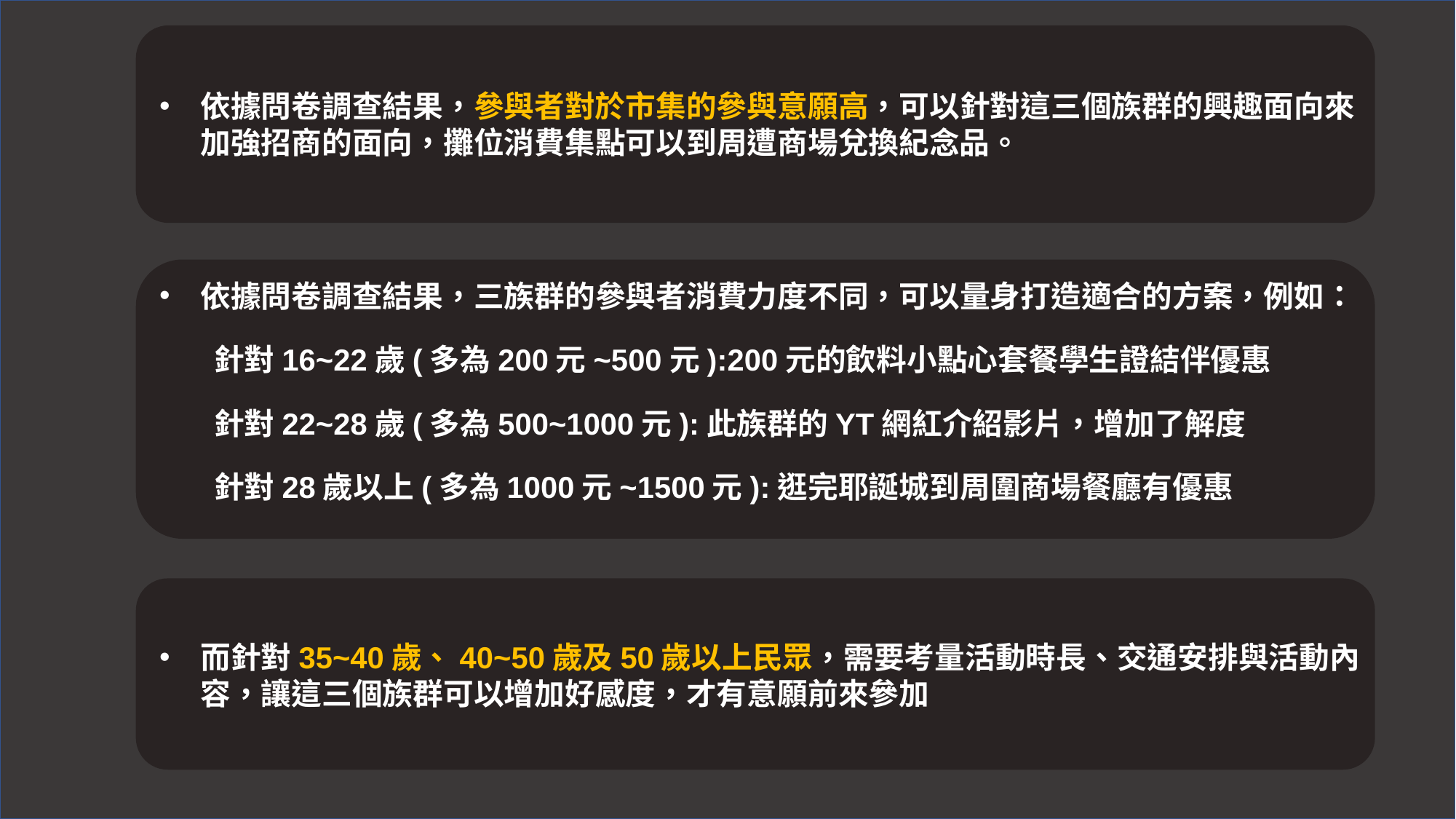

依據問卷調查結果，參與者對於市集的參與意願高，可以針對這三個族群的興趣面向來加強招商的面向，攤位消費集點可以到周遭商場兌換紀念品。

依據問卷調查結果，三族群的參與者消費力度不同，可以量身打造適合的方案，例如：
針對16~22歲(多為200元~500元):200元的飲料小點心套餐學生證結伴優惠
針對22~28歲(多為500~1000元):此族群的YT網紅介紹影片，增加了解度
針對28歲以上(多為1000元~1500元):逛完耶誕城到周圍商場餐廳有優惠

而針對35~40歲、40~50歲及50歲以上民眾，需要考量活動時長、交通安排與活動內容，讓這三個族群可以增加好感度，才有意願前來參加